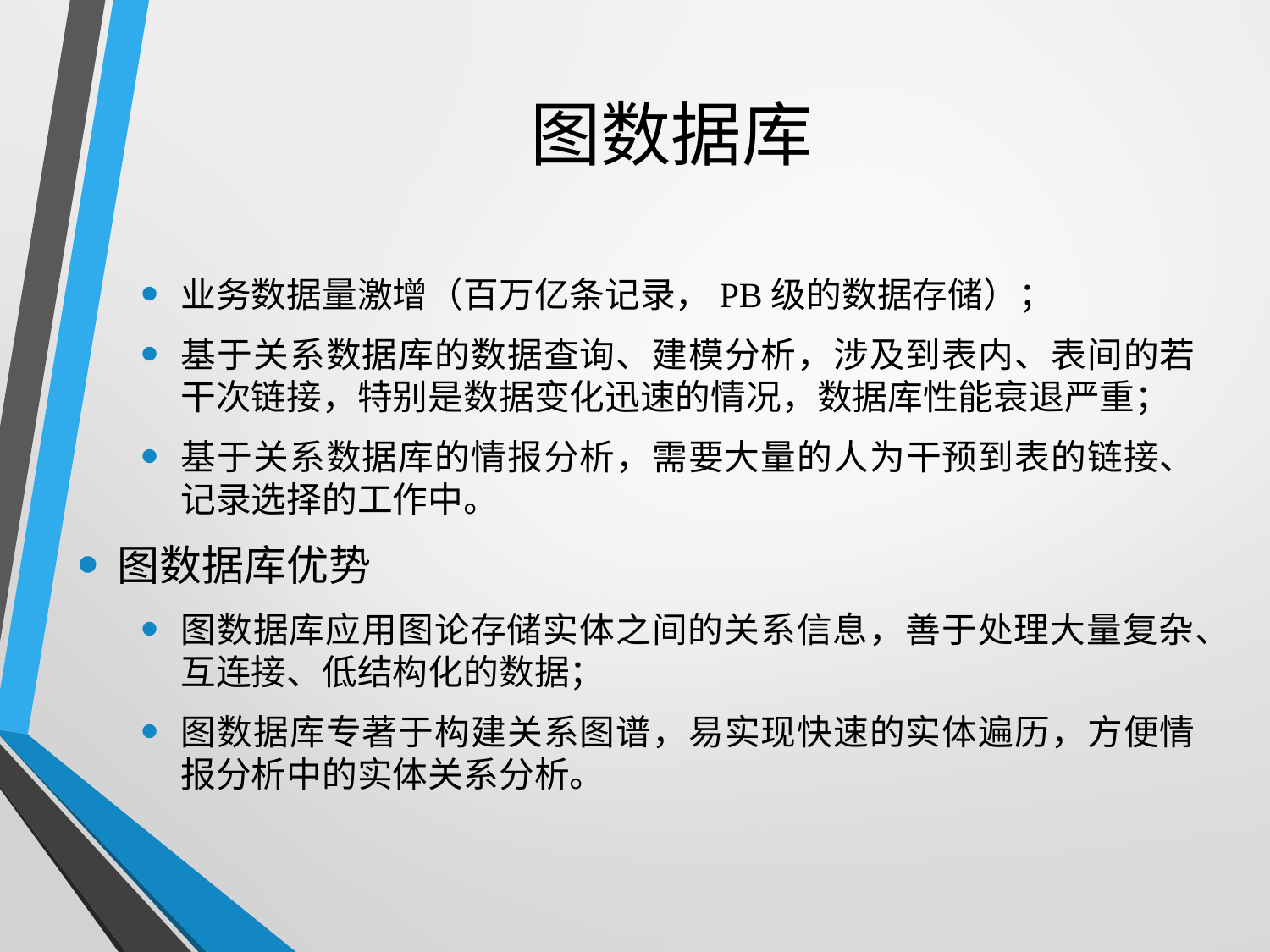

# 图数据库
业务数据量激增（百万亿条记录，PB级的数据存储）；
基于关系数据库的数据查询、建模分析，涉及到表内、表间的若干次链接，特别是数据变化迅速的情况，数据库性能衰退严重；
基于关系数据库的情报分析，需要大量的人为干预到表的链接、记录选择的工作中。
图数据库优势
图数据库应用图论存储实体之间的关系信息，善于处理大量复杂、互连接、低结构化的数据；
图数据库专著于构建关系图谱，易实现快速的实体遍历，方便情报分析中的实体关系分析。